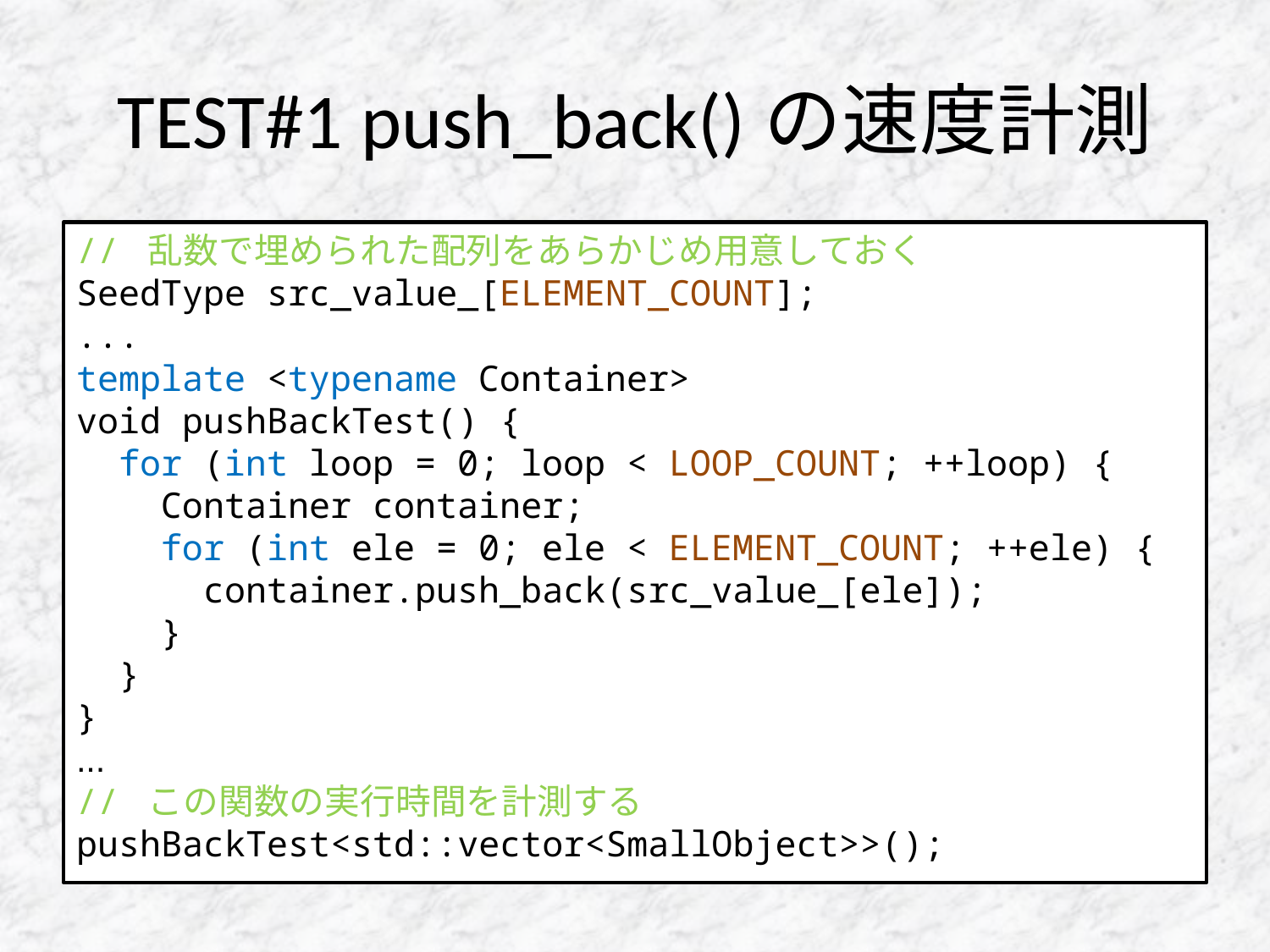

# TEST#1 push_back()の速度計測
// 乱数で埋められた配列をあらかじめ用意しておく
SeedType src_value_[ELEMENT_COUNT];
...
template <typename Container>
void pushBackTest() {
  for (int loop = 0; loop < LOOP_COUNT; ++loop) {
    Container container;
    for (int ele = 0; ele < ELEMENT_COUNT; ++ele) {
      container.push_back(src_value_[ele]);
    }
  }
}
...
// この関数の実行時間を計測する
pushBackTest<std::vector<SmallObject>>();